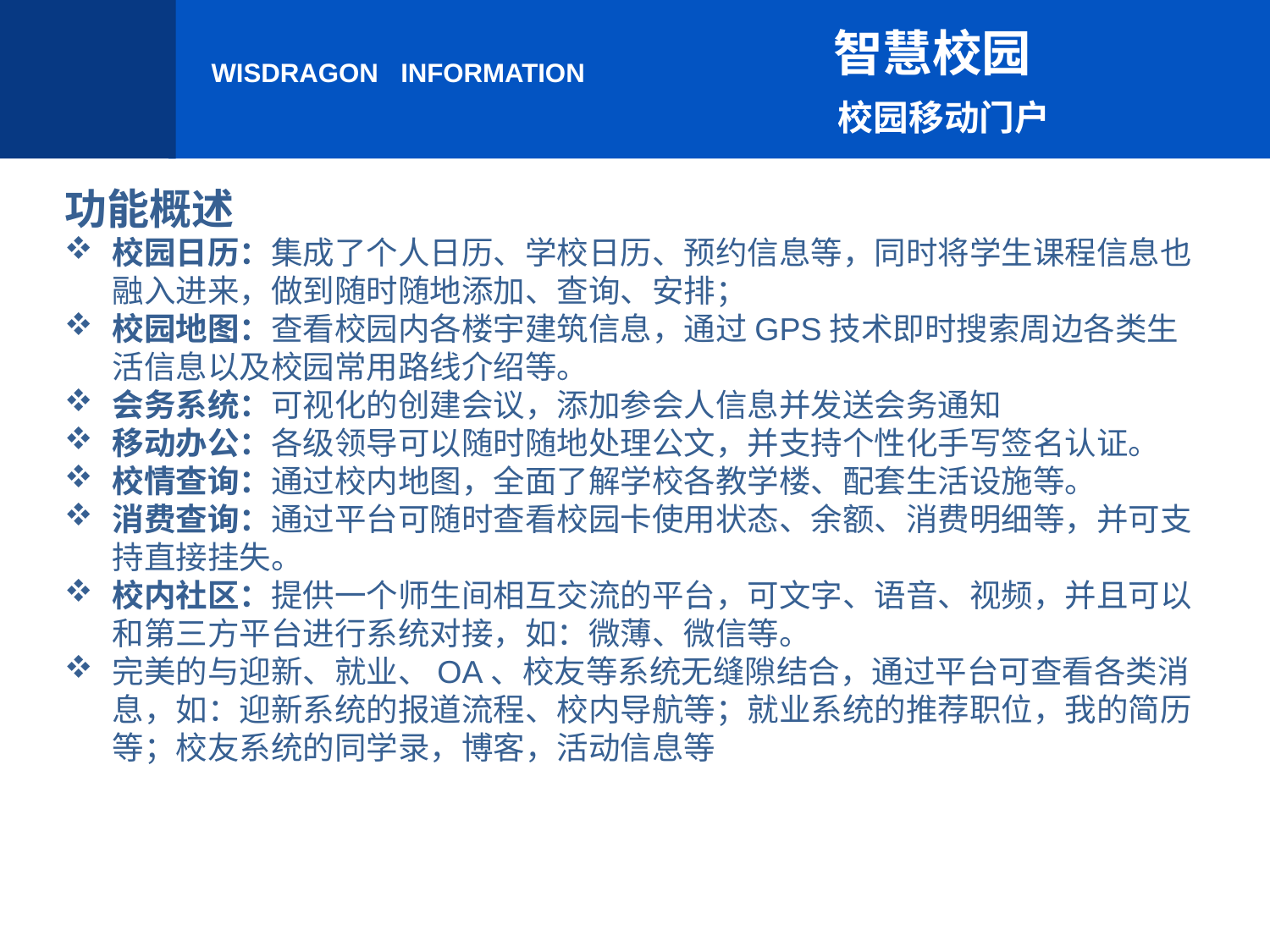

智慧校园
 校园移动门户
功能概述
校园日历：集成了个人日历、学校日历、预约信息等，同时将学生课程信息也融入进来，做到随时随地添加、查询、安排；
校园地图：查看校园内各楼宇建筑信息，通过GPS技术即时搜索周边各类生活信息以及校园常用路线介绍等。
会务系统：可视化的创建会议，添加参会人信息并发送会务通知
移动办公：各级领导可以随时随地处理公文，并支持个性化手写签名认证。
校情查询：通过校内地图，全面了解学校各教学楼、配套生活设施等。
消费查询：通过平台可随时查看校园卡使用状态、余额、消费明细等，并可支持直接挂失。
校内社区：提供一个师生间相互交流的平台，可文字、语音、视频，并且可以和第三方平台进行系统对接，如：微薄、微信等。
完美的与迎新、就业、OA、校友等系统无缝隙结合，通过平台可查看各类消息，如：迎新系统的报道流程、校内导航等；就业系统的推荐职位，我的简历等；校友系统的同学录，博客，活动信息等